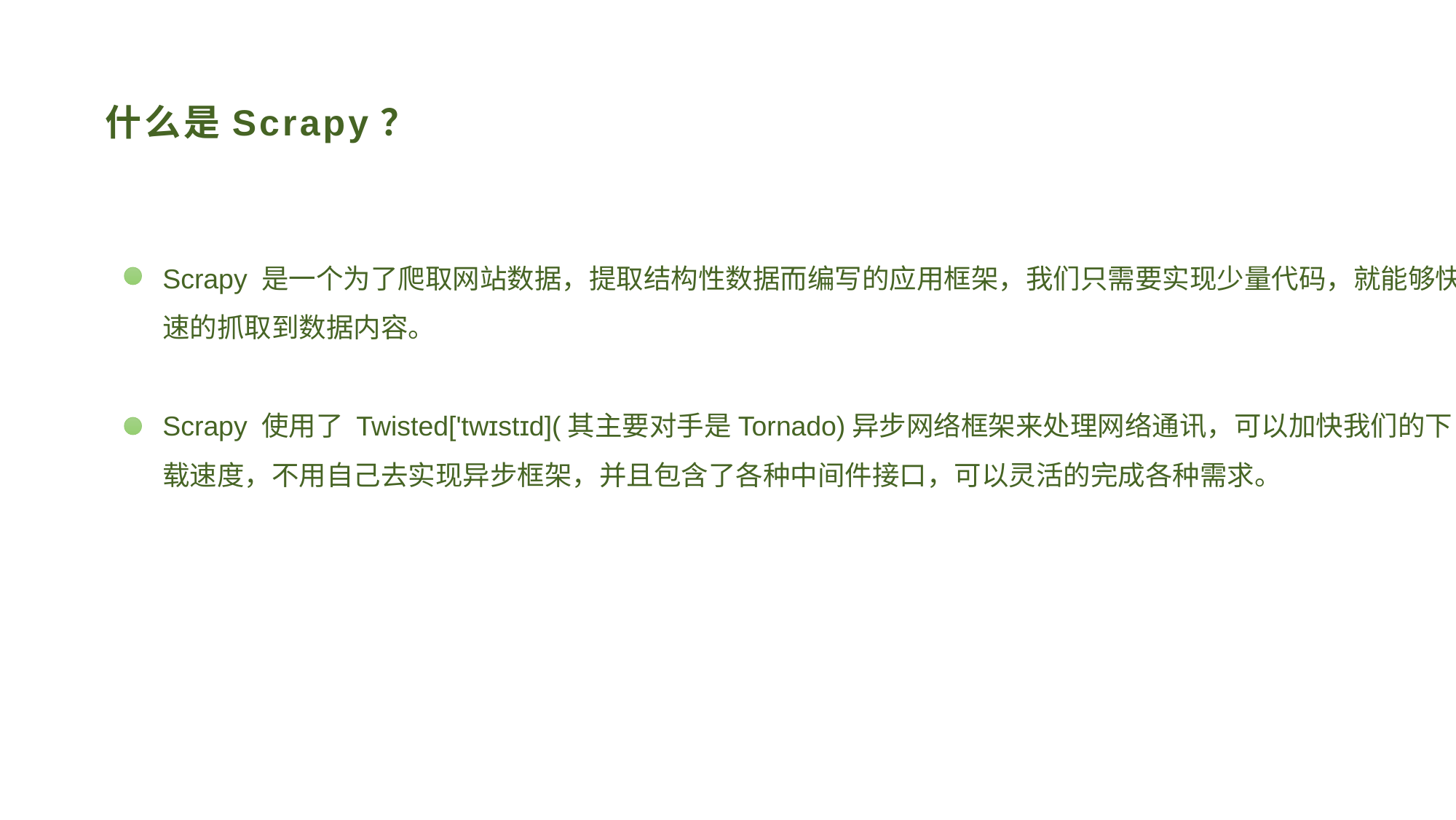

# 什么是Scrapy？
Scrapy 是一个为了爬取网站数据，提取结构性数据而编写的应用框架，我们只需要实现少量代码，就能够快速的抓取到数据内容。

Scrapy 使用了 Twisted['twɪstɪd](其主要对手是Tornado)异步网络框架来处理网络通讯，可以加快我们的下载速度，不用自己去实现异步框架，并且包含了各种中间件接口，可以灵活的完成各种需求。